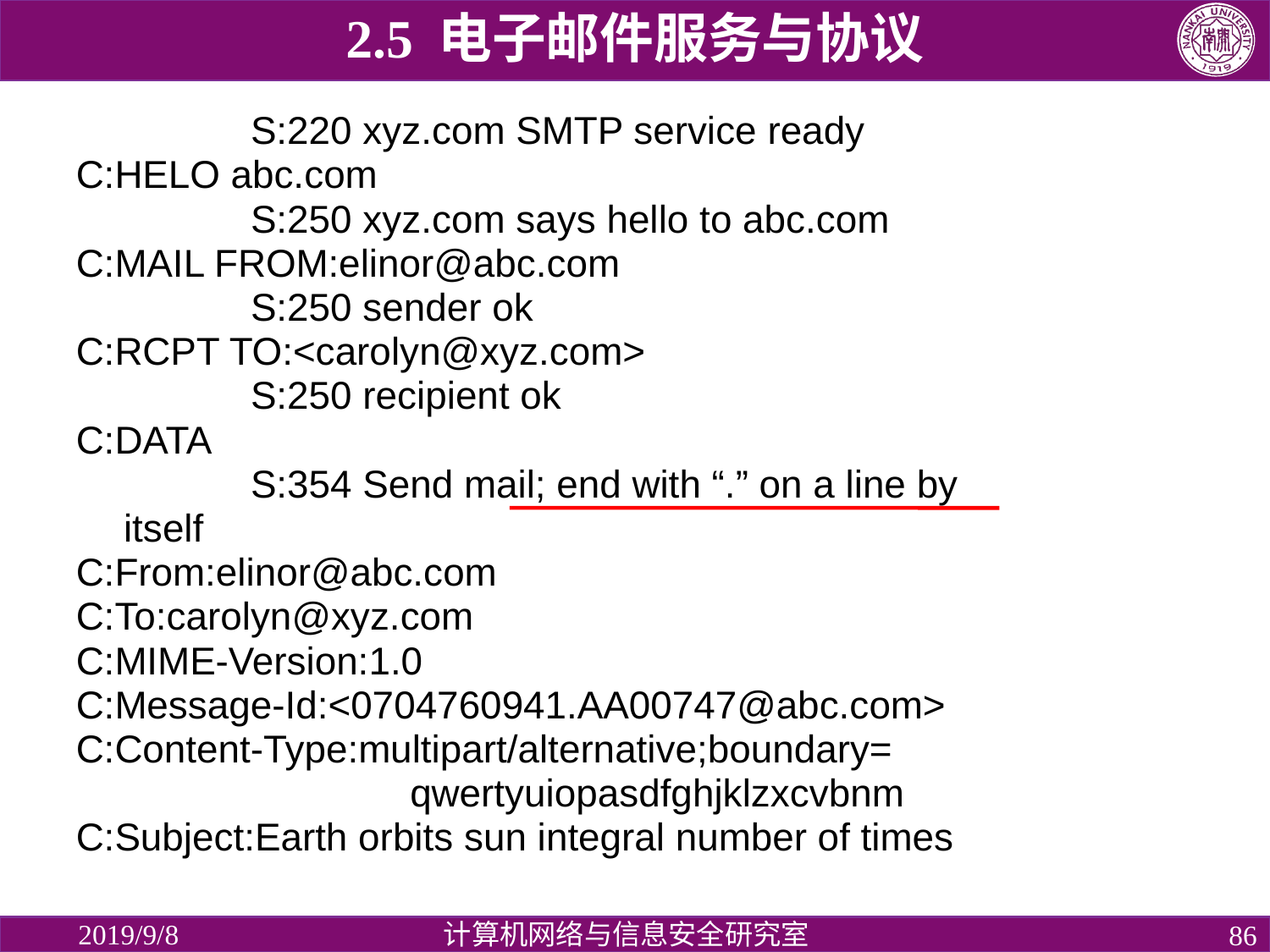

2.5 电子邮件服务与协议
# Simple Mail Transfer Protocol (cont.)
		S:220 xyz.com SMTP service ready
C:HELO abc.com
		S:250 xyz.com says hello to abc.com
C:MAIL FROM:elinor@abc.com
		S:250 sender ok
C:RCPT TO:<carolyn@xyz.com>
		S:250 recipient ok
C:DATA
		S:354 Send mail; end with “.” on a line by itself
C:From:elinor@abc.com
C:To:carolyn@xyz.com
C:MIME-Version:1.0
C:Message-Id:<0704760941.AA00747@abc.com>
C:Content-Type:multipart/alternative;boundary= 			   qwertyuiopasdfghjklzxcvbnm
C:Subject:Earth orbits sun integral number of times

SMTP example